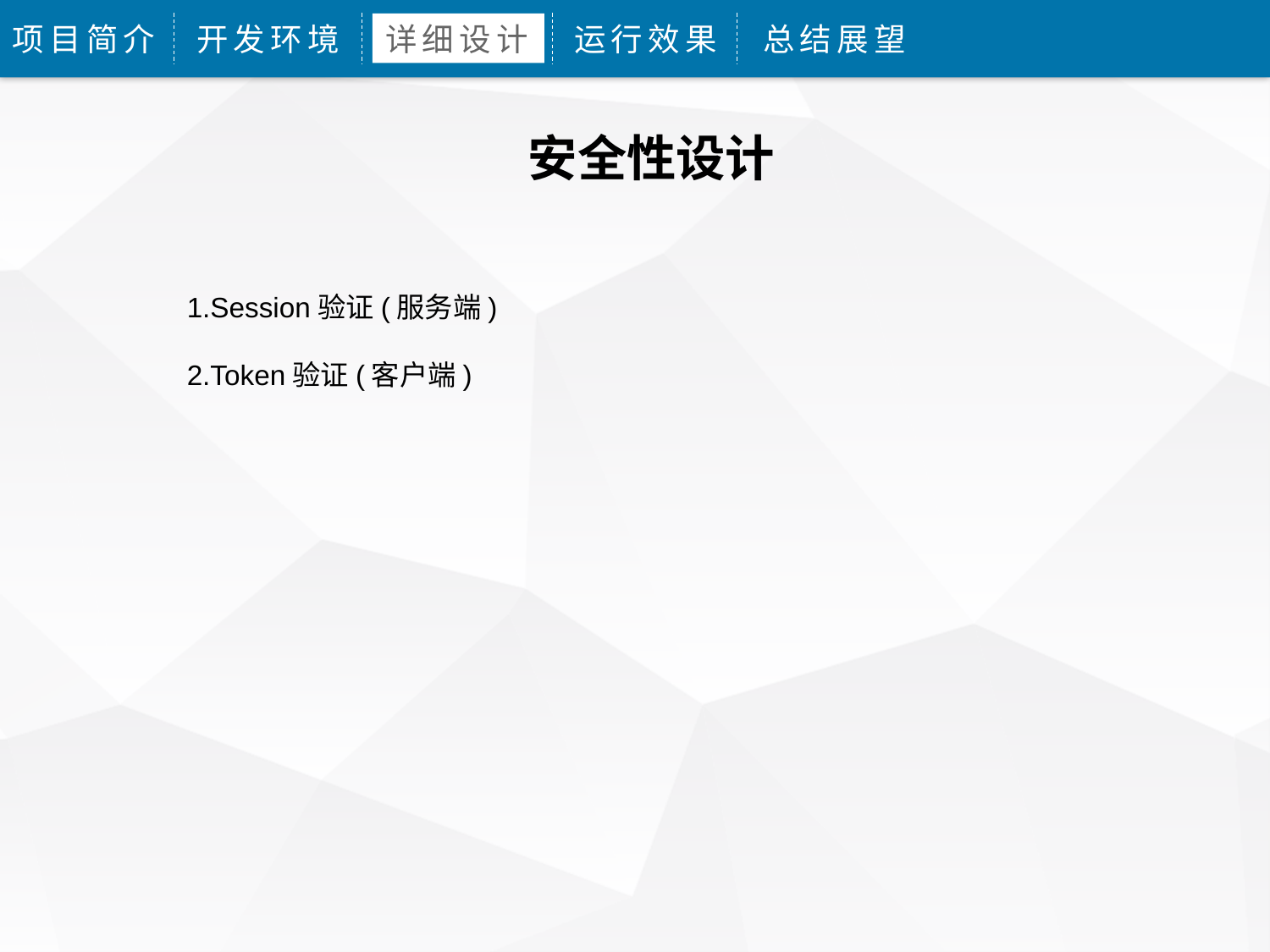

项目简介
开发环境
详细设计
运行效果
总结展望

安全性设计

      1.Session验证(服务端)
      2.Token验证(客户端)